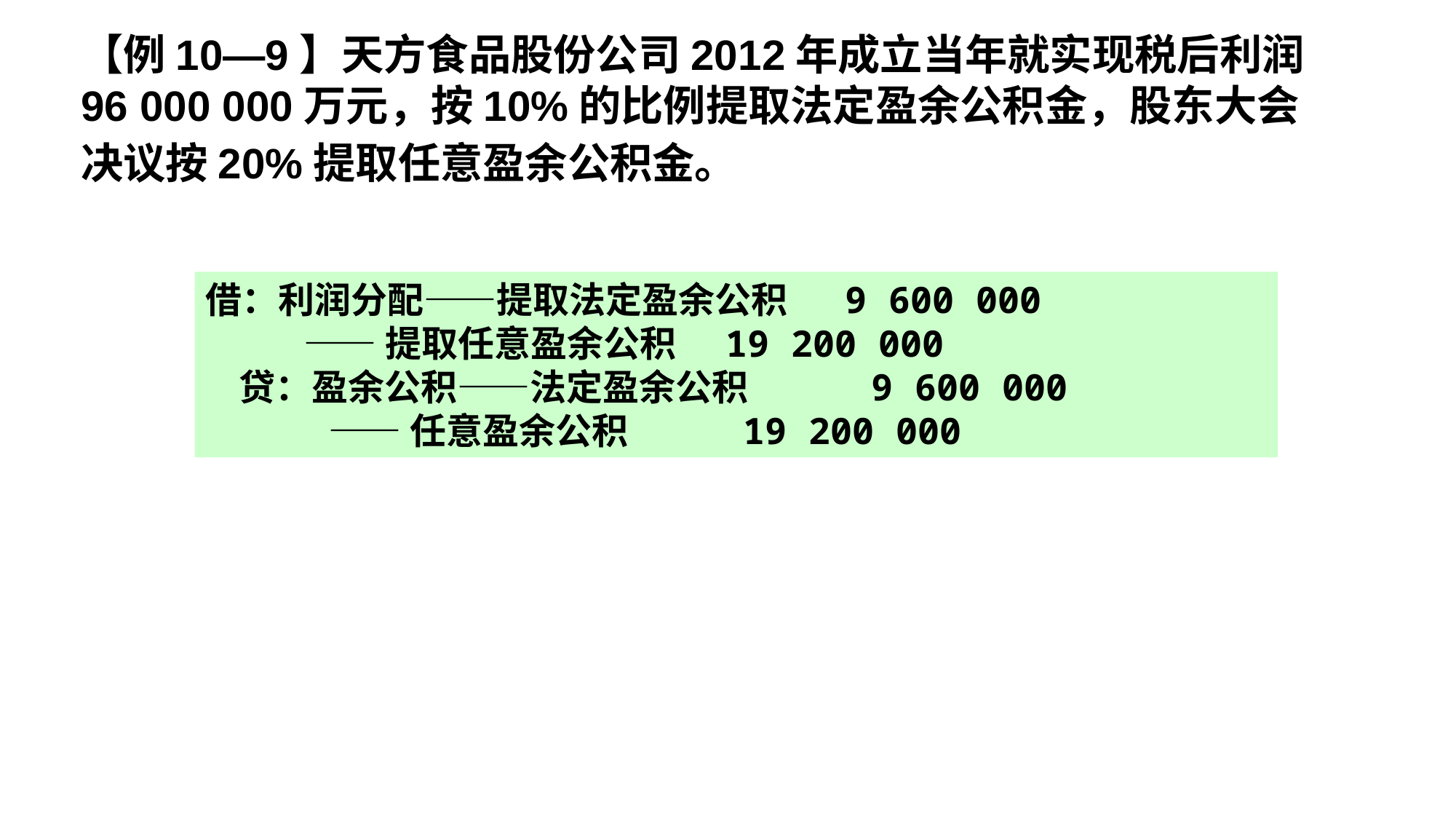

【例10—9】天方食品股份公司2012年成立当年就实现税后利润96 000 000万元，按10%的比例提取法定盈余公积金，股东大会决议按20%提取任意盈余公积金。
借：利润分配——提取法定盈余公积      9 600 000
            ——提取任意盈余公积     19 200 000
   贷：盈余公积——法定盈余公积              9 600 000
               ——任意盈余公积             19 200 000